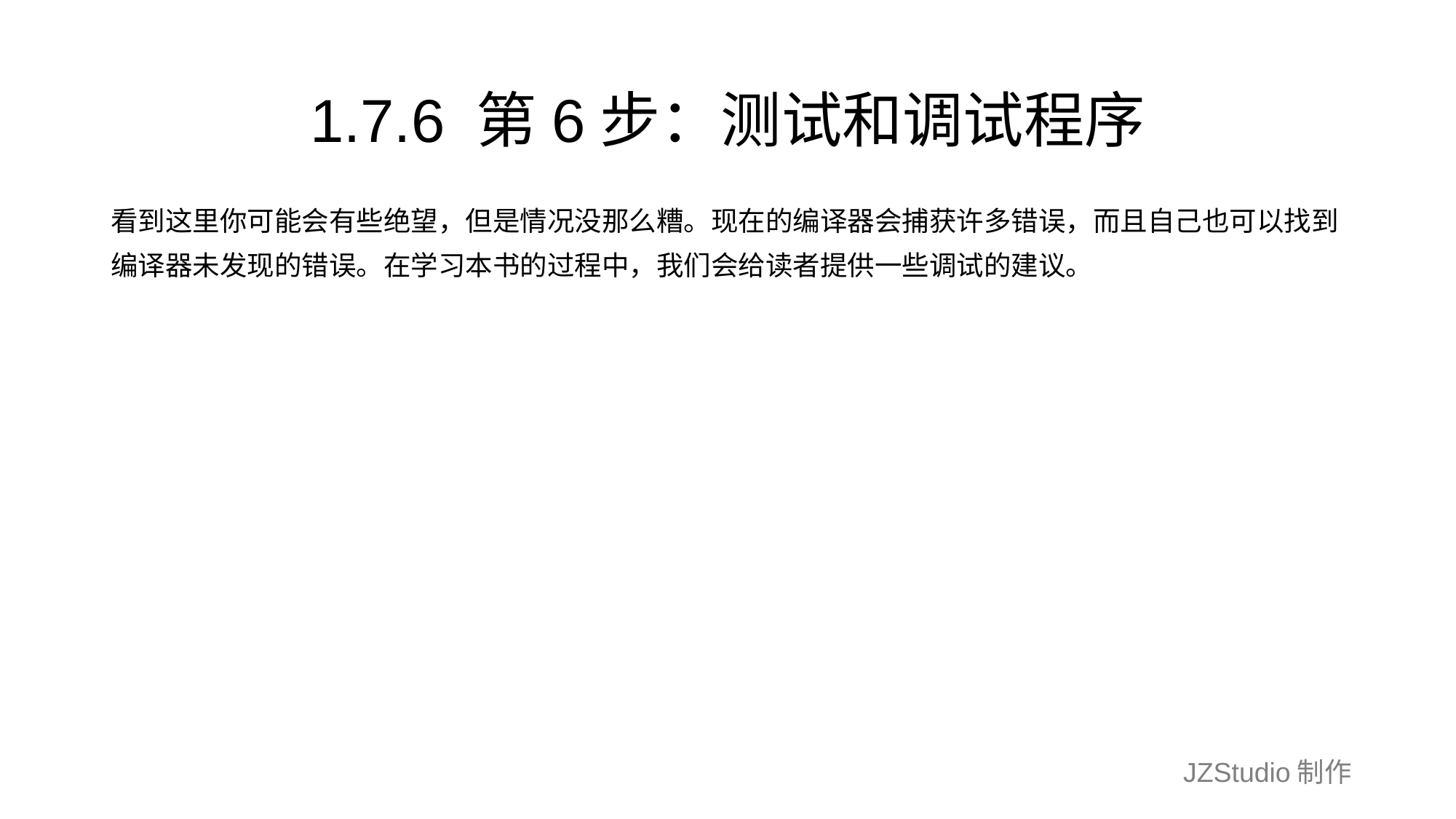

# 1.7.6 第6步：测试和调试程序
看到这里你可能会有些绝望，但是情况没那么糟。现在的编译器会捕获许多错误，而且自己也可以找到
编译器未发现的错误。在学习本书的过程中，我们会给读者提供一些调试的建议。